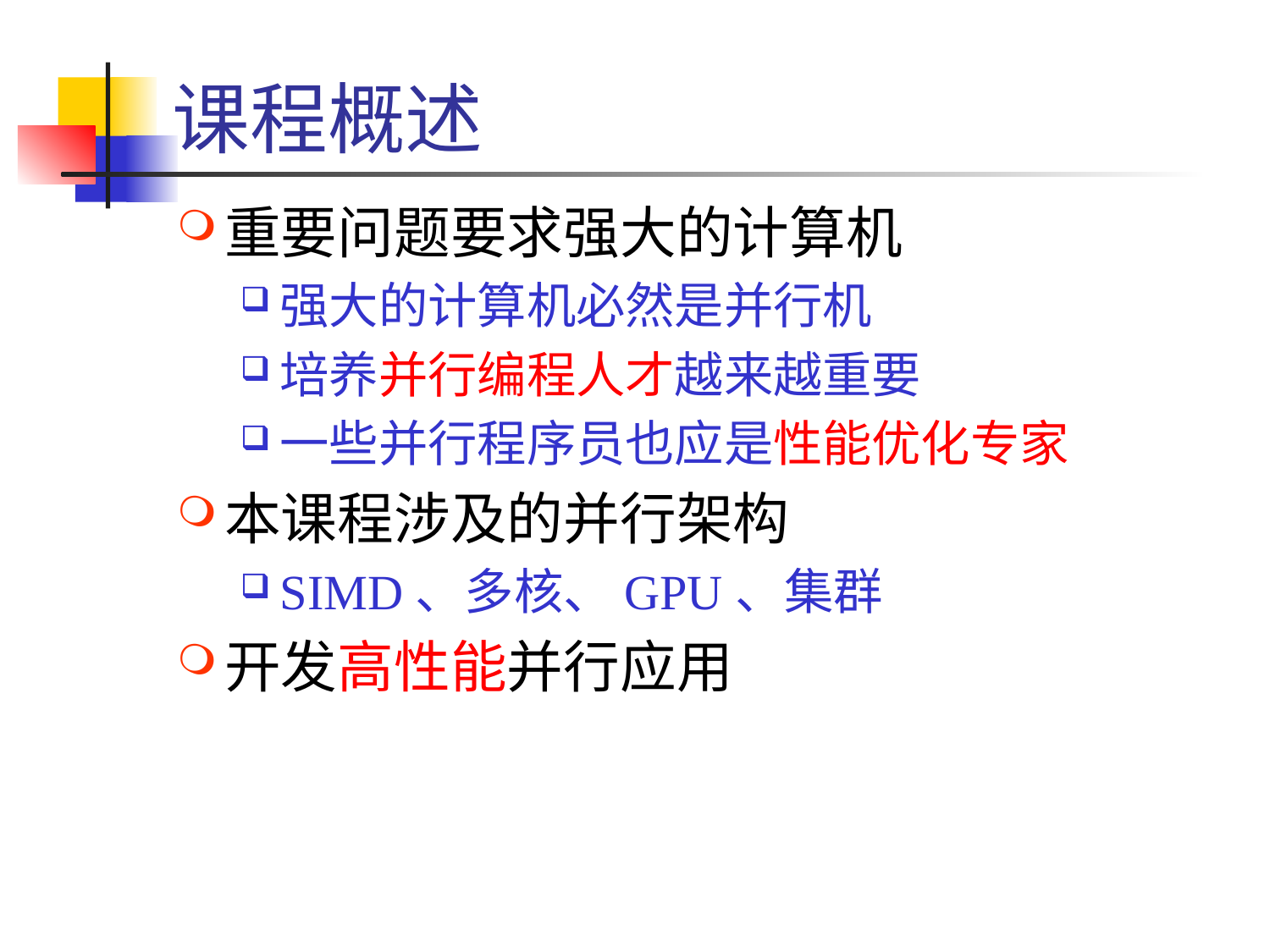

# 课程概述
重要问题要求强大的计算机
强大的计算机必然是并行机
培养并行编程人才越来越重要
一些并行程序员也应是性能优化专家
本课程涉及的并行架构
SIMD、多核、GPU、集群
开发高性能并行应用